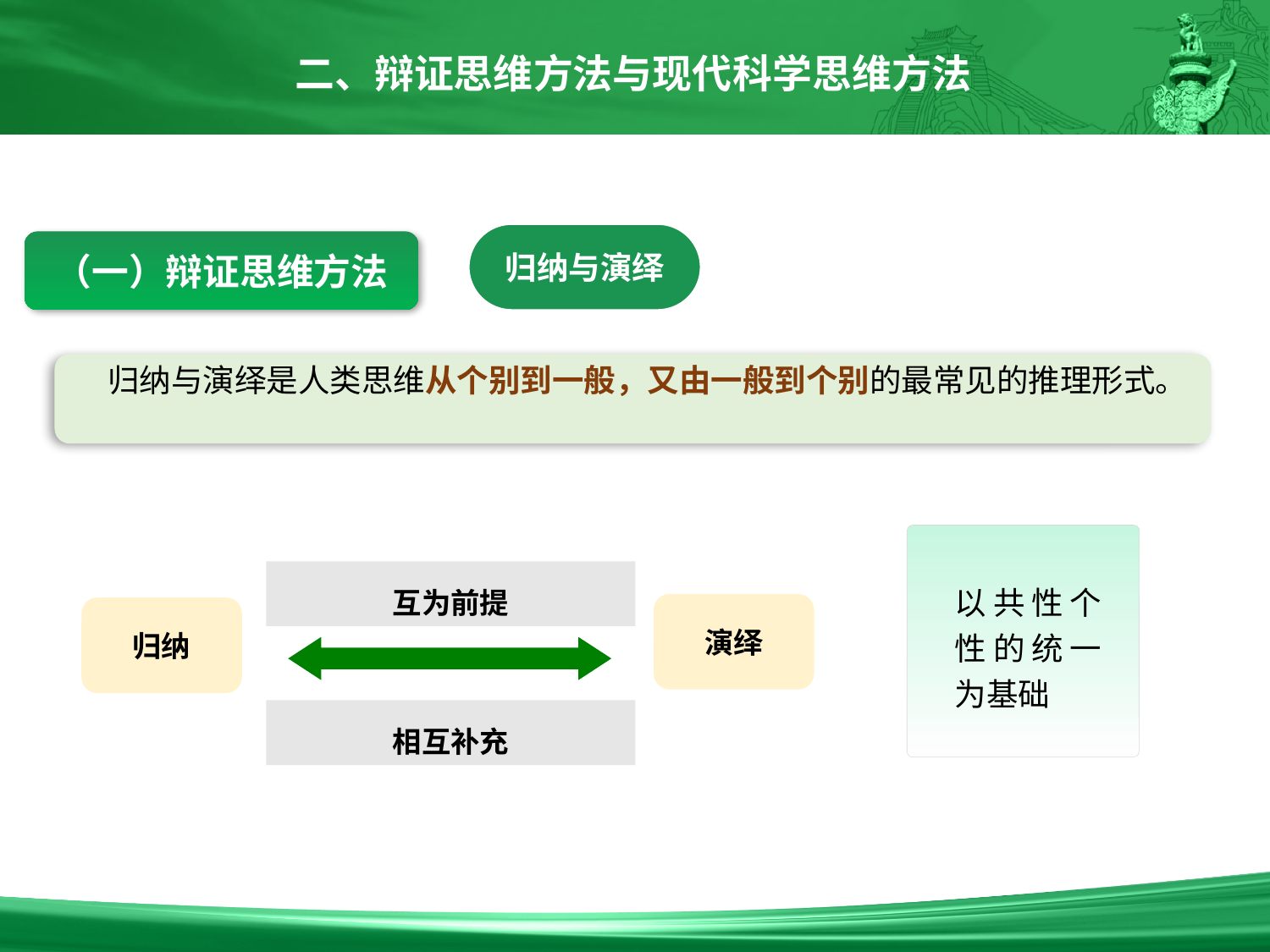

二、辩证思维方法与现代科学思维方法
归纳与演绎
（一）辩证思维方法
    归纳与演绎是人类思维从个别到一般，又由一般到个别的最常见的推理形式。

互为前提
演绎
归纳

相互补充
以共性个性的统一为基础